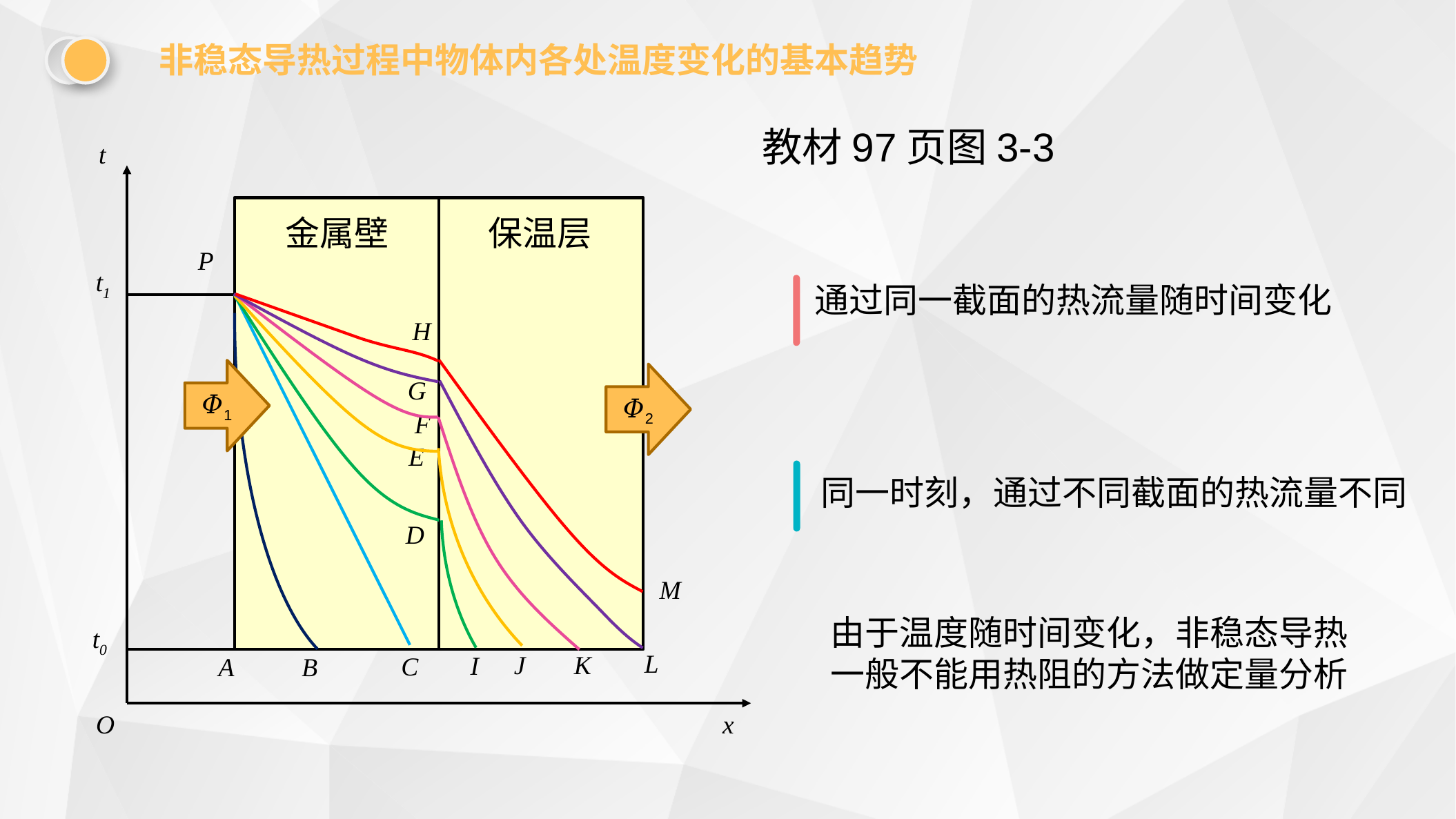

t

金属壁
保温层
P
t1

H

G

F

E
D
M
t0
L
J
K
I
C
A
B
O
x
非稳态导热过程中物体内各处温度变化的基本趋势

教材97页图3-3
通过同一截面的热流量随时间变化

𝛷1
𝛷2

同一时刻，通过不同截面的热流量不同
由于温度随时间变化，非稳态导热一般不能用热阻的方法做定量分析